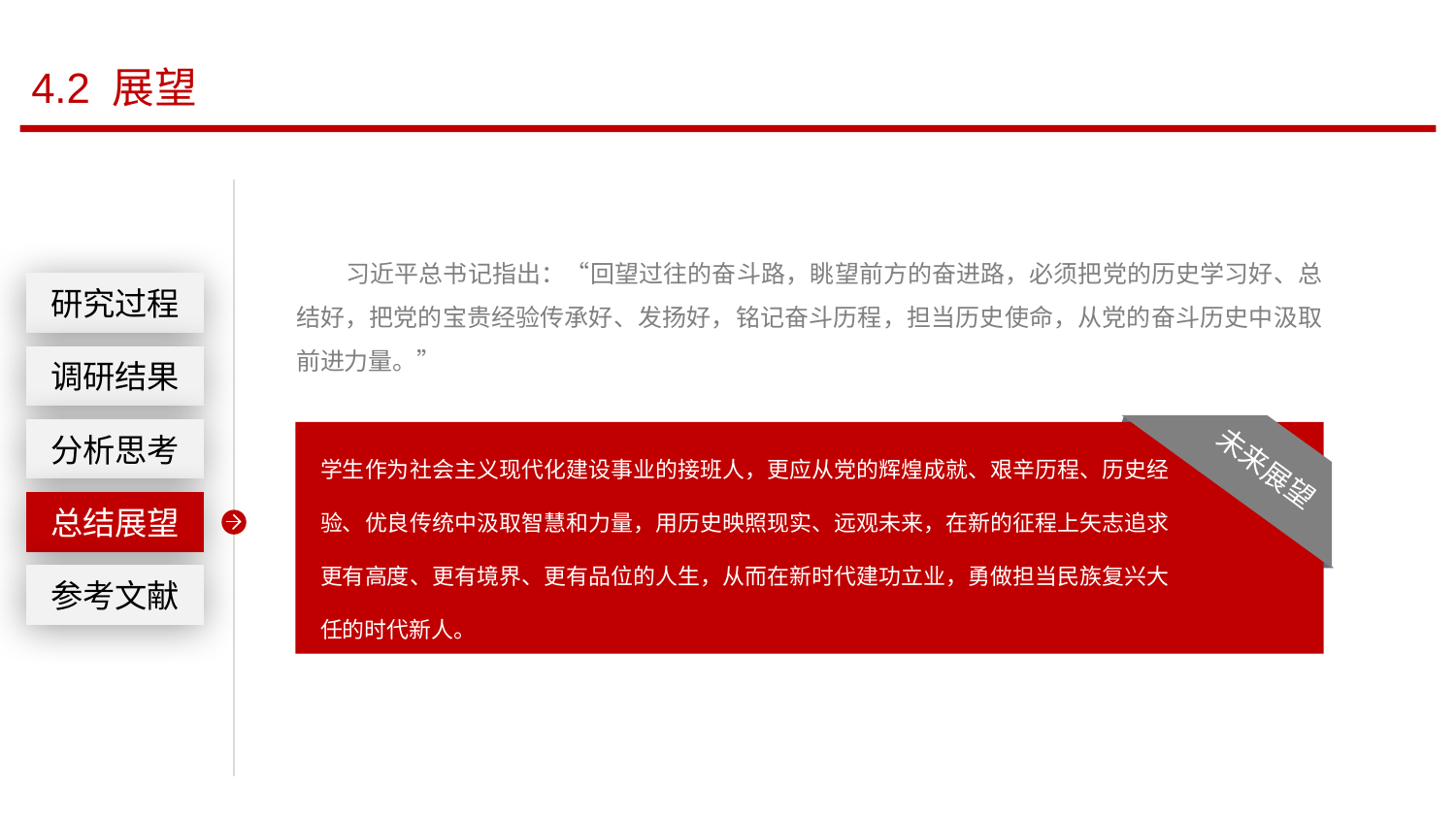

4.2 展望

        习近平总书记指出：“回望过往的奋斗路，眺望前方的奋进路，必须把党的历史学习好、总结好，把党的宝贵经验传承好、发扬好，铭记奋斗历程，担当历史使命，从党的奋斗历史中汲取前进力量。”
研究过程
调研结果

分析思考
学生作为社会主义现代化建设事业的接班人，更应从党的辉煌成就、艰辛历程、历史经验、优良传统中汲取智慧和力量，用历史映照现实、远观未来，在新的征程上矢志追求更有高度、更有境界、更有品位的人生，从而在新时代建功立业，勇做担当民族复兴大任的时代新人。
未来展望
总结展望

参考文献